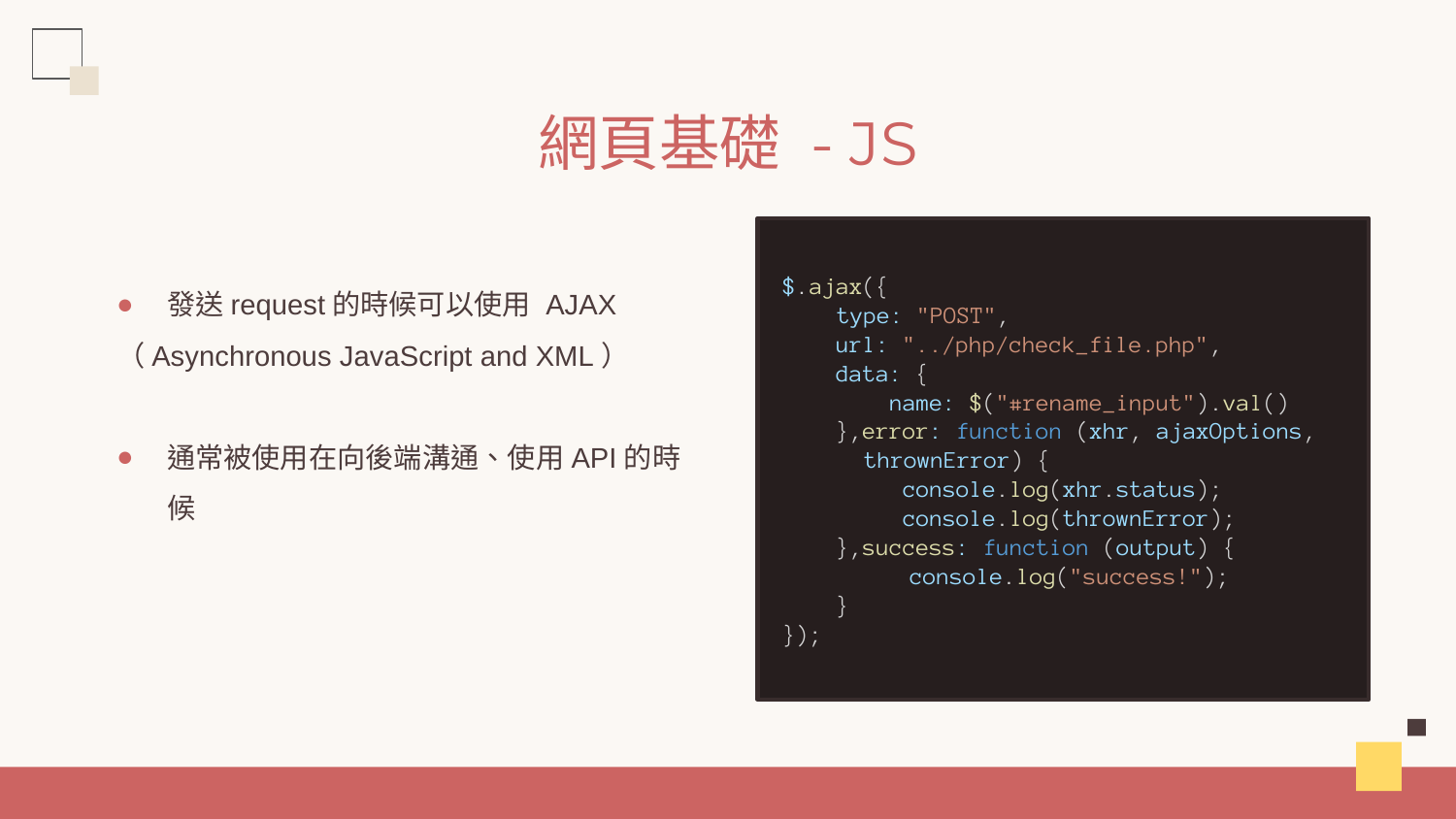

# 網頁基礎 - JS

發送request的時候可以使用 AJAX
（Asynchronous JavaScript and XML）

通常被使用在向後端溝通、使用API的時候
$.ajax({
　　type: "POST",
    url: "../php/check_file.php",
    data: {
        name: $("#rename_input").val()
    },error: function (xhr, ajaxOptions,
　　    thrownError) {
         console.log(xhr.status);
         console.log(thrownError);
    },success: function (output) {
　　　　　console.log("success!");
    }
});